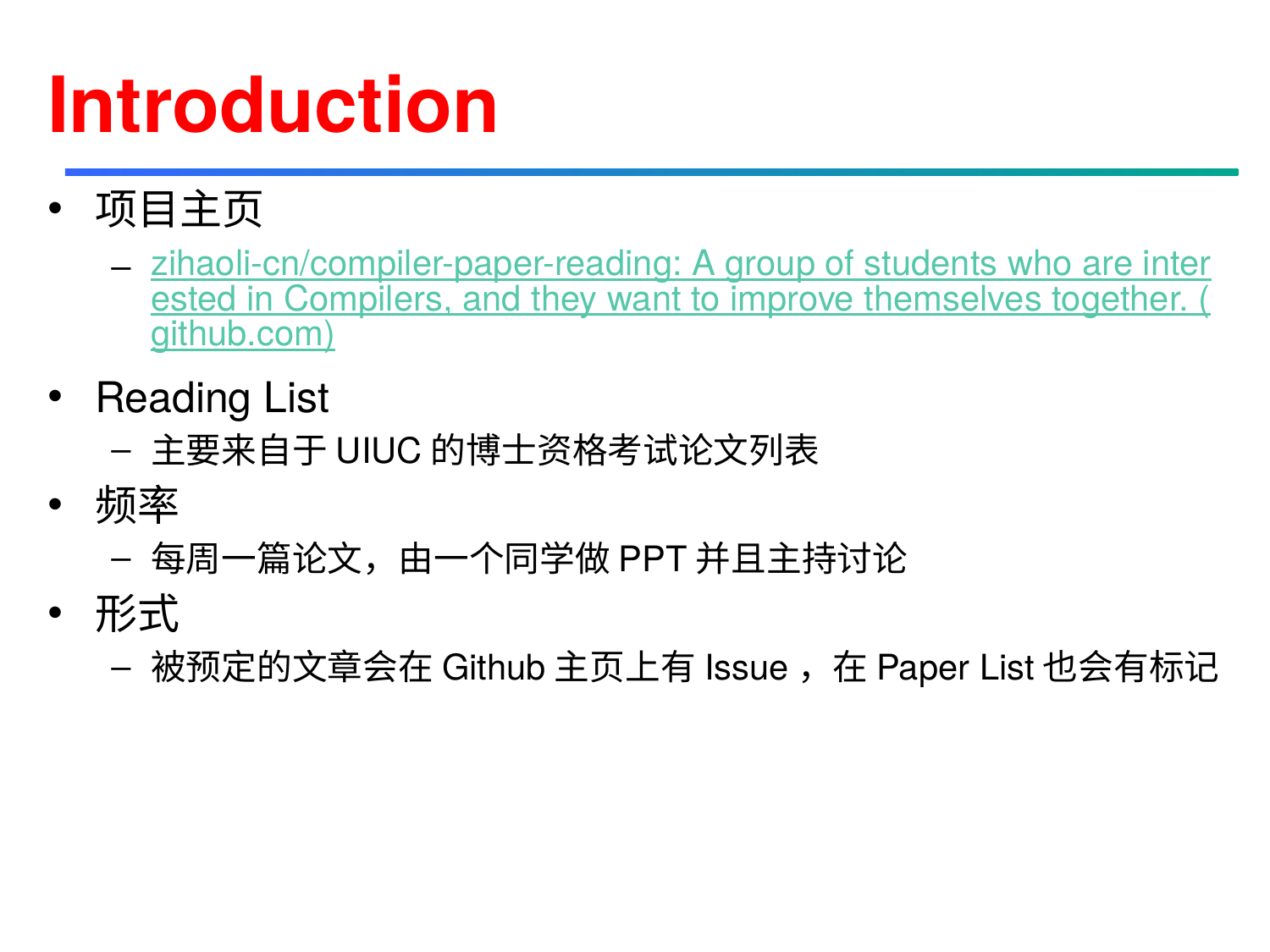

# Introduction
项目主页
zihaoli-cn/compiler-paper-reading: A group of students who are interested in Compilers, and they want to improve themselves together. (github.com)
Reading List
主要来自于UIUC的博士资格考试论文列表
频率
每周一篇论文，由一个同学做PPT并且主持讨论
形式
被预定的文章会在Github主页上有Issue，在Paper List也会有标记